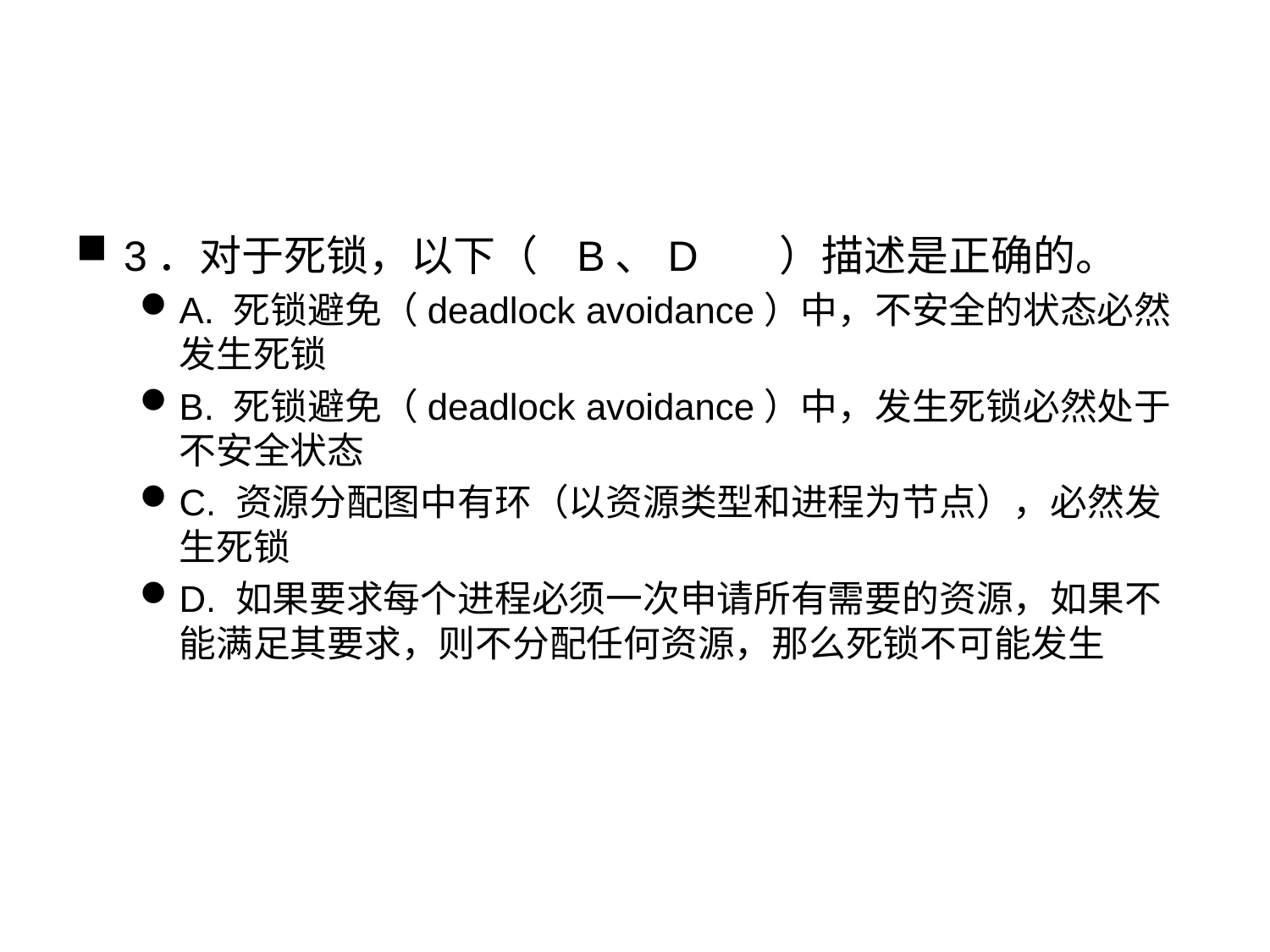

#
3．对于死锁，以下（   B、D      ）描述是正确的。
A. 死锁避免（deadlock avoidance）中，不安全的状态必然发生死锁
B. 死锁避免（deadlock avoidance）中，发生死锁必然处于不安全状态
C. 资源分配图中有环（以资源类型和进程为节点），必然发生死锁
D. 如果要求每个进程必须一次申请所有需要的资源，如果不能满足其要求，则不分配任何资源，那么死锁不可能发生